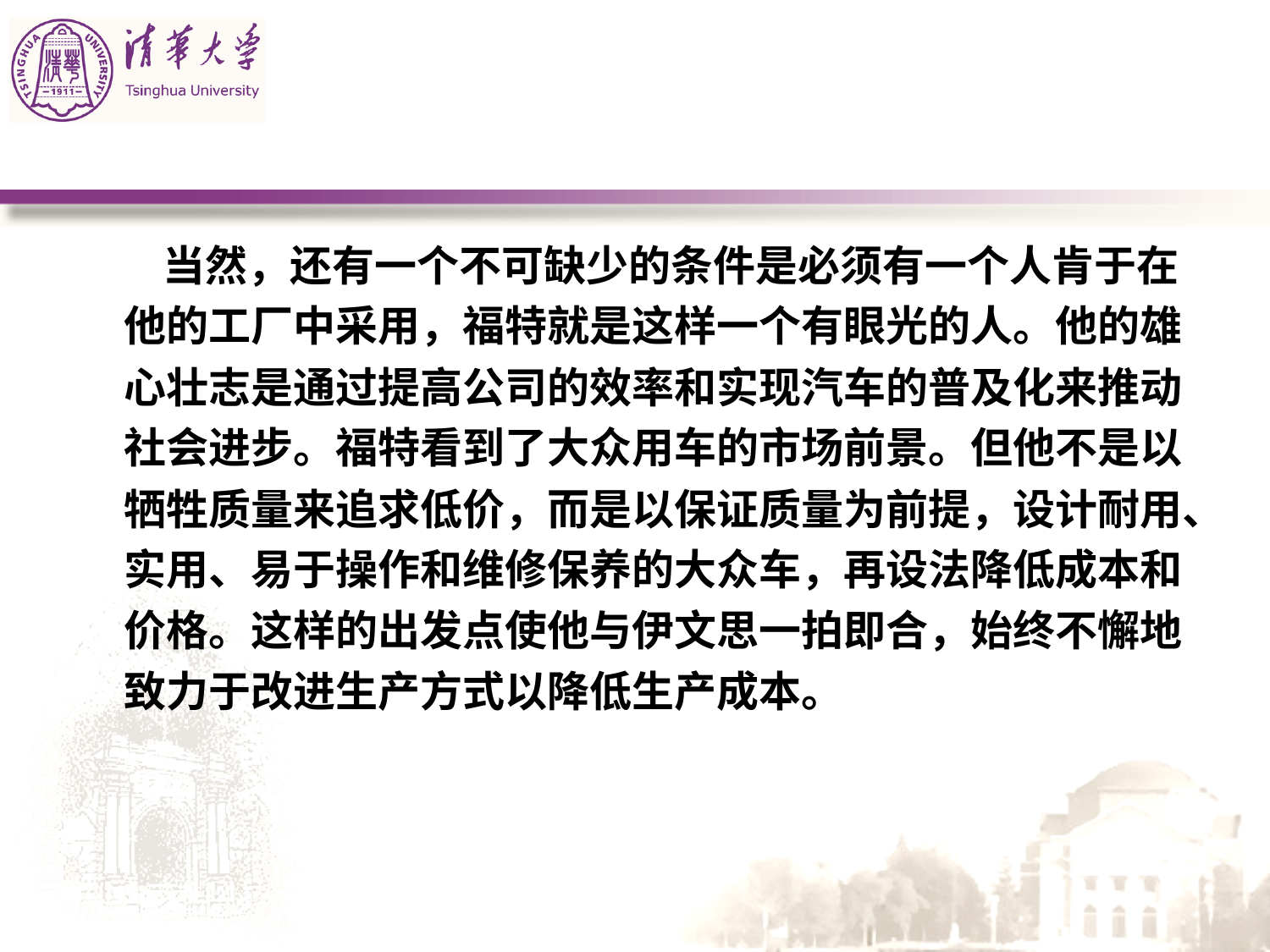

#
        当然，还有一个不可缺少的条件是必须有一个人肯于在他的工厂中采用，福特就是这样一个有眼光的人。他的雄心壮志是通过提高公司的效率和实现汽车的普及化来推动社会进步。福特看到了大众用车的市场前景。但他不是以牺牲质量来追求低价，而是以保证质量为前提，设计耐用、实用、易于操作和维修保养的大众车，再设法降低成本和价格。这样的出发点使他与伊文思一拍即合，始终不懈地致力于改进生产方式以降低生产成本。